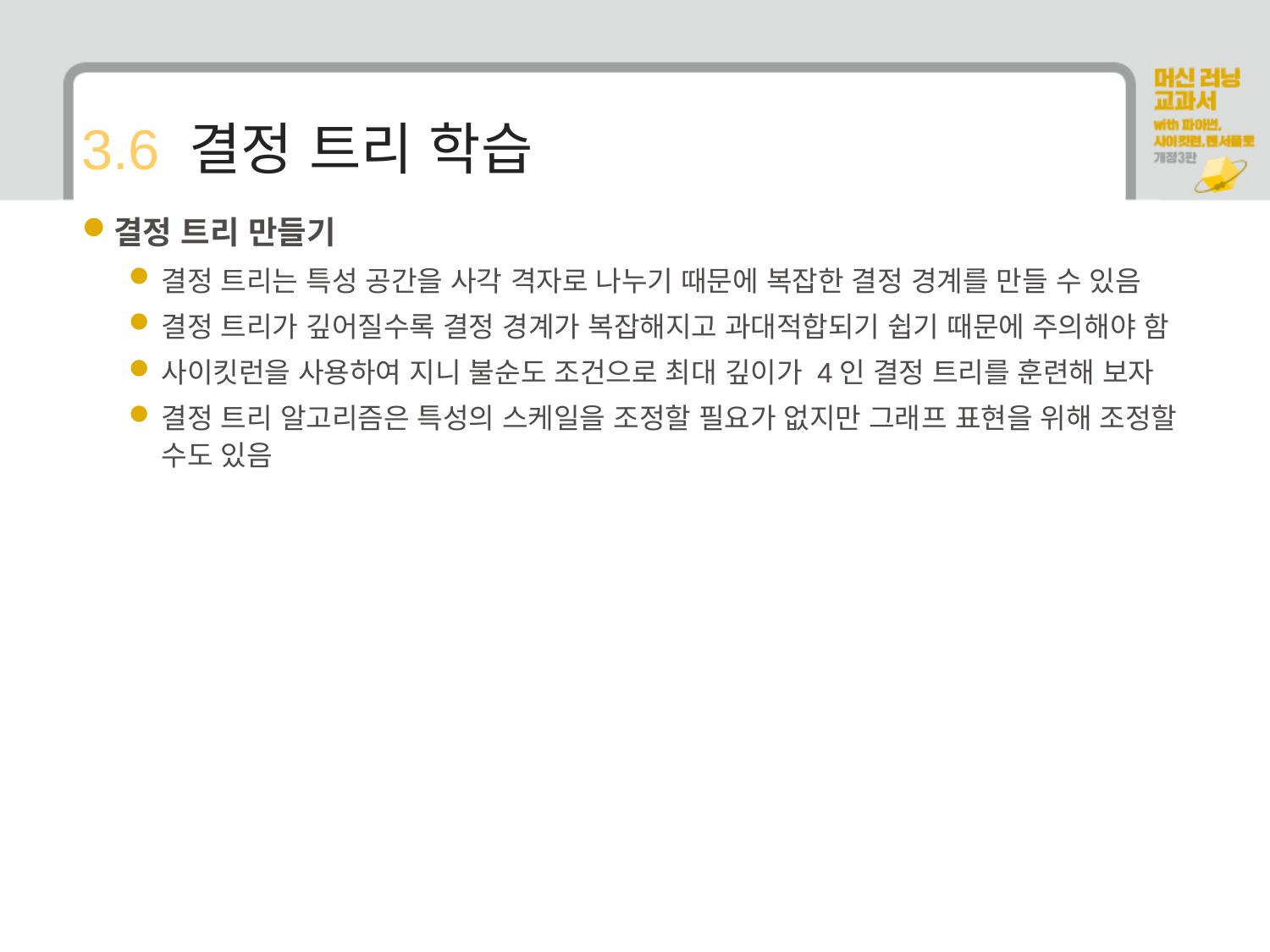

# 3.6 결정 트리 학습
결정 트리 만들기
결정 트리는 특성 공간을 사각 격자로 나누기 때문에 복잡한 결정 경계를 만들 수 있음
결정 트리가 깊어질수록 결정 경계가 복잡해지고 과대적합되기 쉽기 때문에 주의해야 함
사이킷런을 사용하여 지니 불순도 조건으로 최대 깊이가 4인 결정 트리를 훈련해 보자
결정 트리 알고리즘은 특성의 스케일을 조정할 필요가 없지만 그래프 표현을 위해 조정할 수도 있음